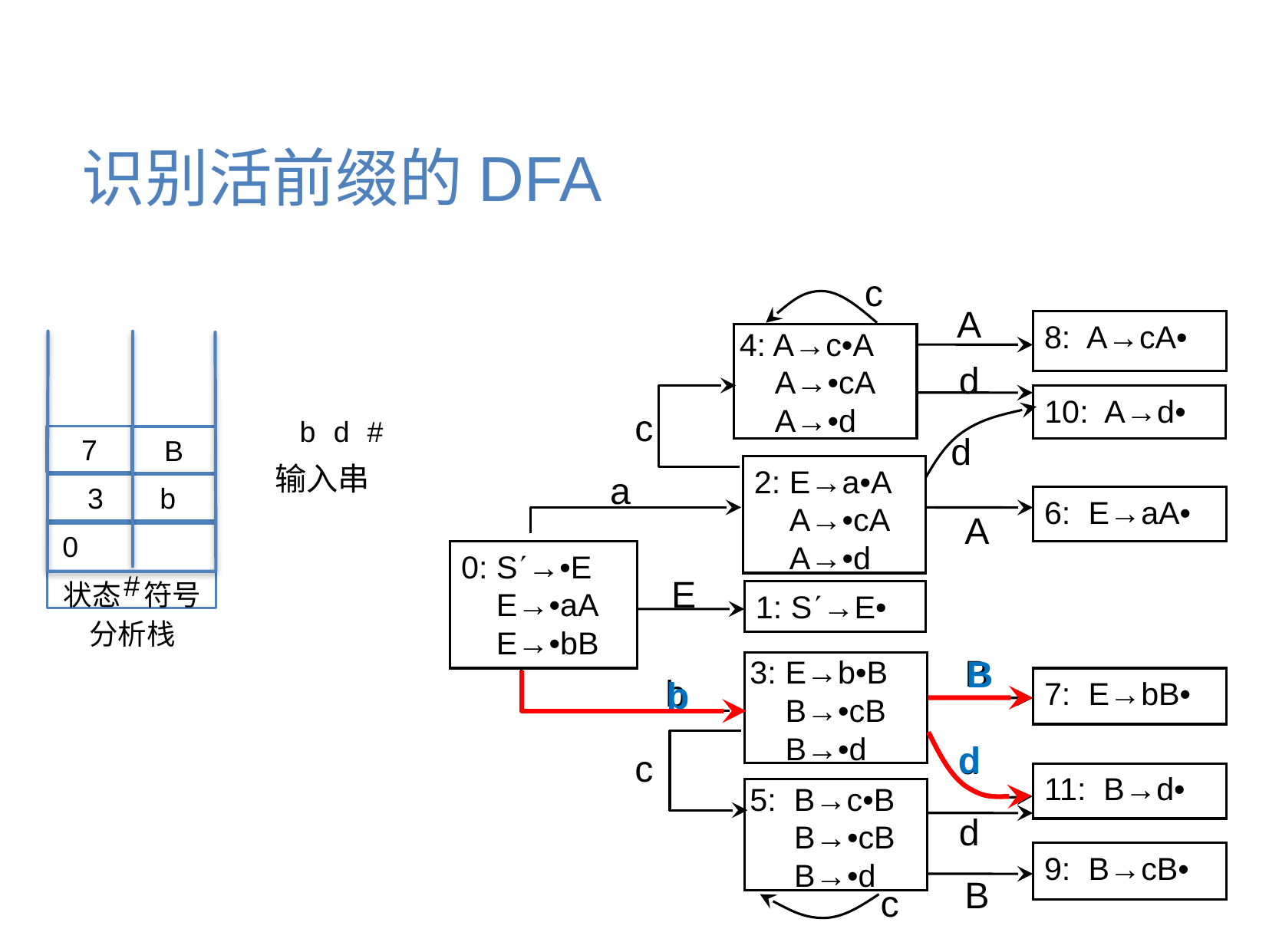

# 识别活前缀的DFA
c

A
8:  A→cA•
4: A→c•A
    A→•cA
    A→•d

d

10:  A→d•

c

d
2: E→a•A
    A→•cA
    A→•d
a
6:  E→aA•

A
0: S′→•E
    E→•aA
    E→•bB

E
1: S′→E•

3: E→b•B
    B→•cB
    B→•d

b
7:  E→bB•

d
c
11:  B→d•
5:  B→c•B
     B→•cB
     B→•d
d

9:  B→cB•

B
c

B

状态    符号
分析栈
b
d
#
11  	d
7
B
输入串
3       b
0	      #
B

b

d